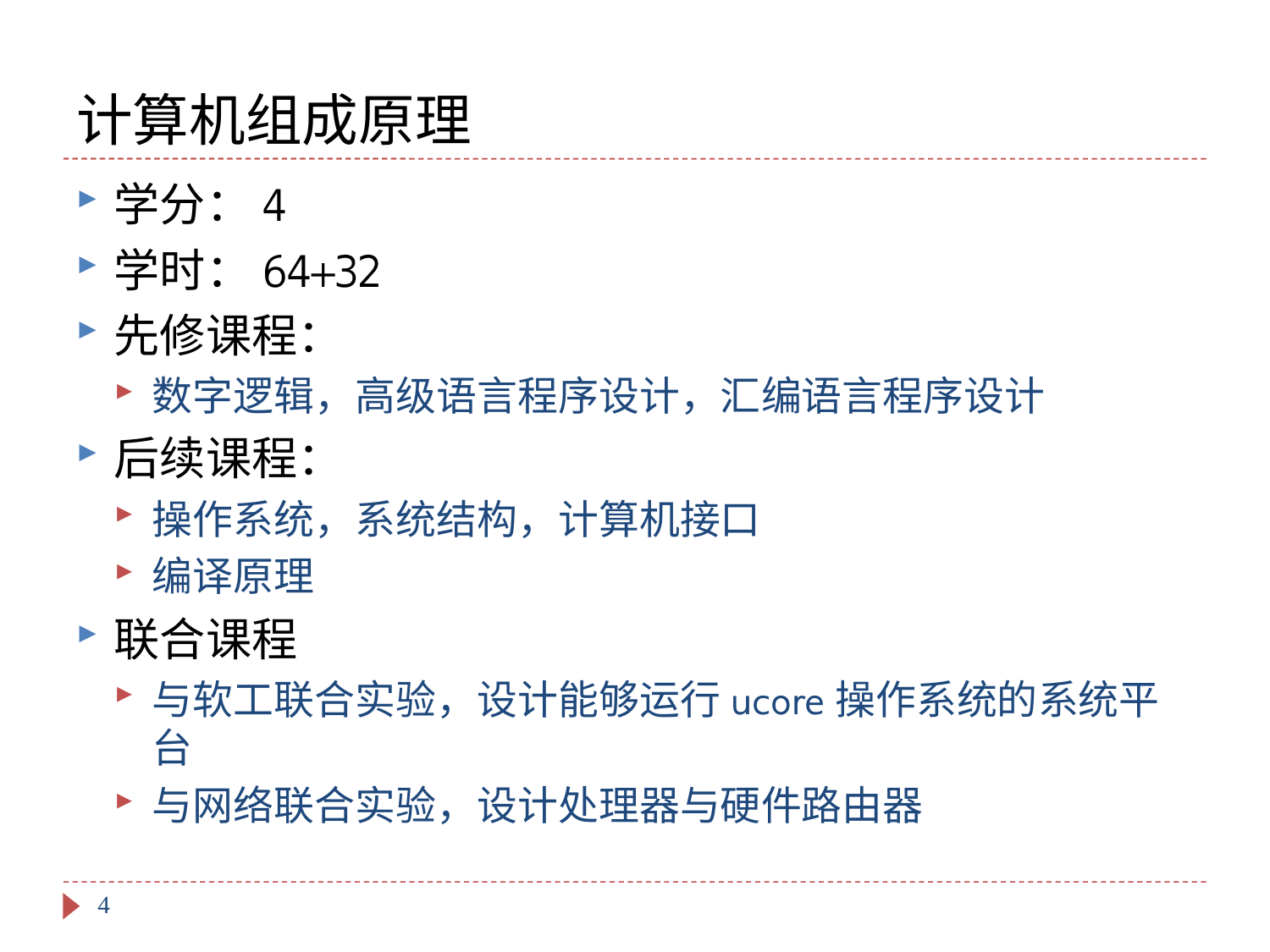

# 计算机组成原理
学分：4
学时：64+32
先修课程：
数字逻辑，高级语言程序设计，汇编语言程序设计
后续课程：
操作系统，系统结构，计算机接口
编译原理
联合课程
与软工联合实验，设计能够运行ucore操作系统的系统平台
与网络联合实验，设计处理器与硬件路由器
4